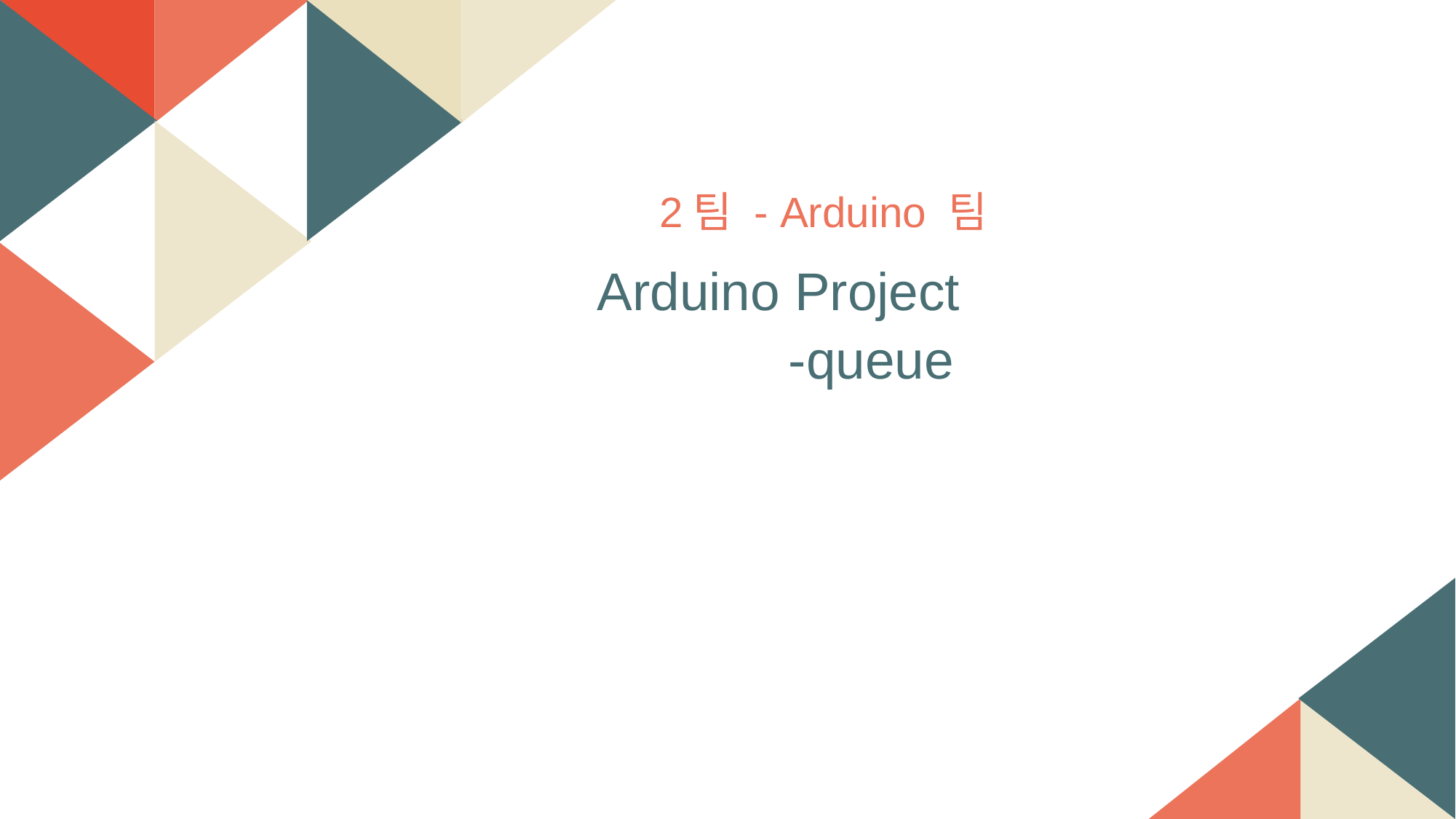

2팀 - Arduino 팀
Arduino Project
             -queue